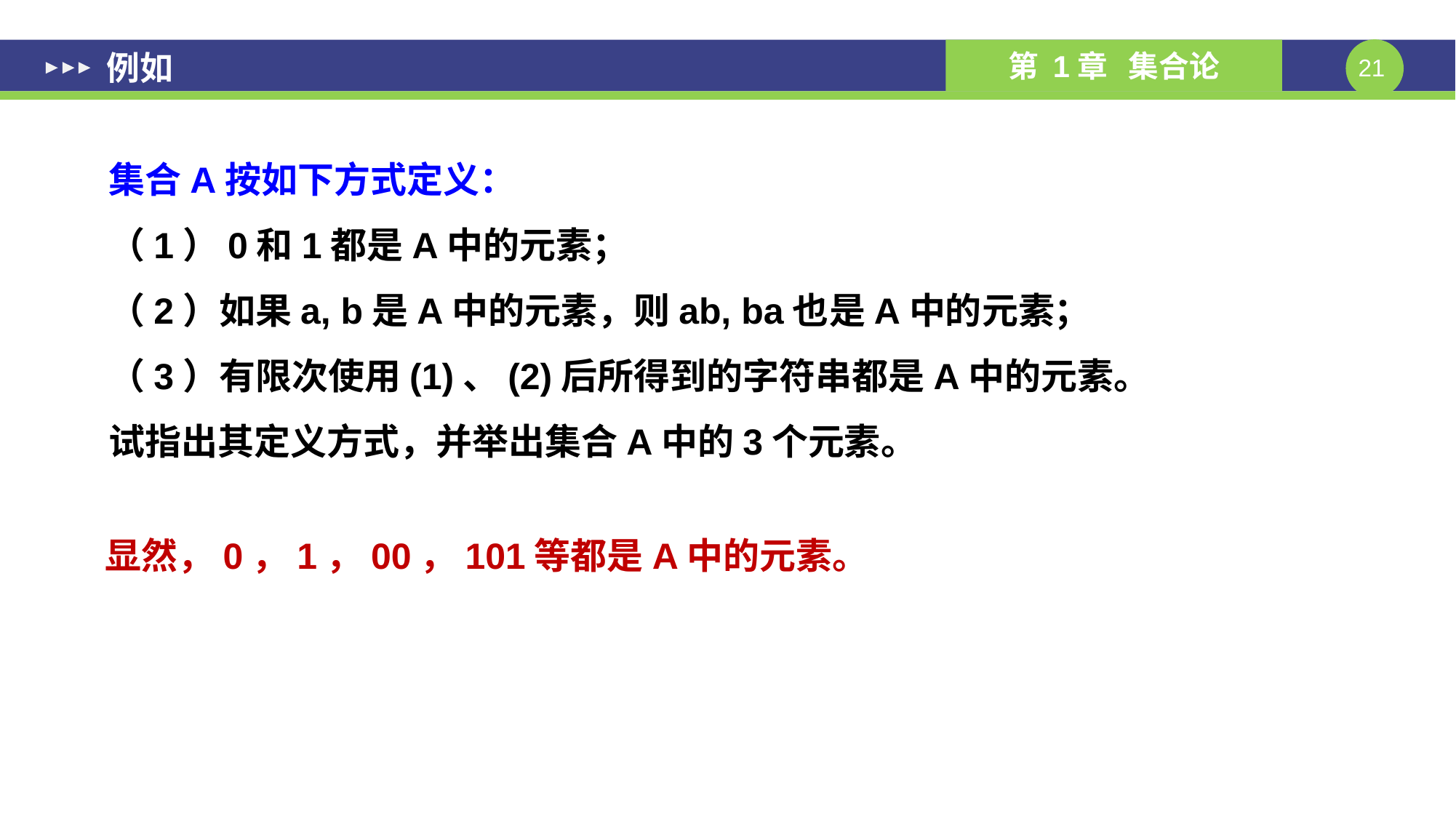

例如
集合A按如下方式定义：
（1）0和1都是A中的元素；
（2）如果a, b是A中的元素，则ab, ba也是A中的元素；
（3）有限次使用(1)、(2)后所得到的字符串都是A中的元素。
试指出其定义方式，并举出集合A中的3个元素。
显然，0，1，00，101等都是A中的元素。